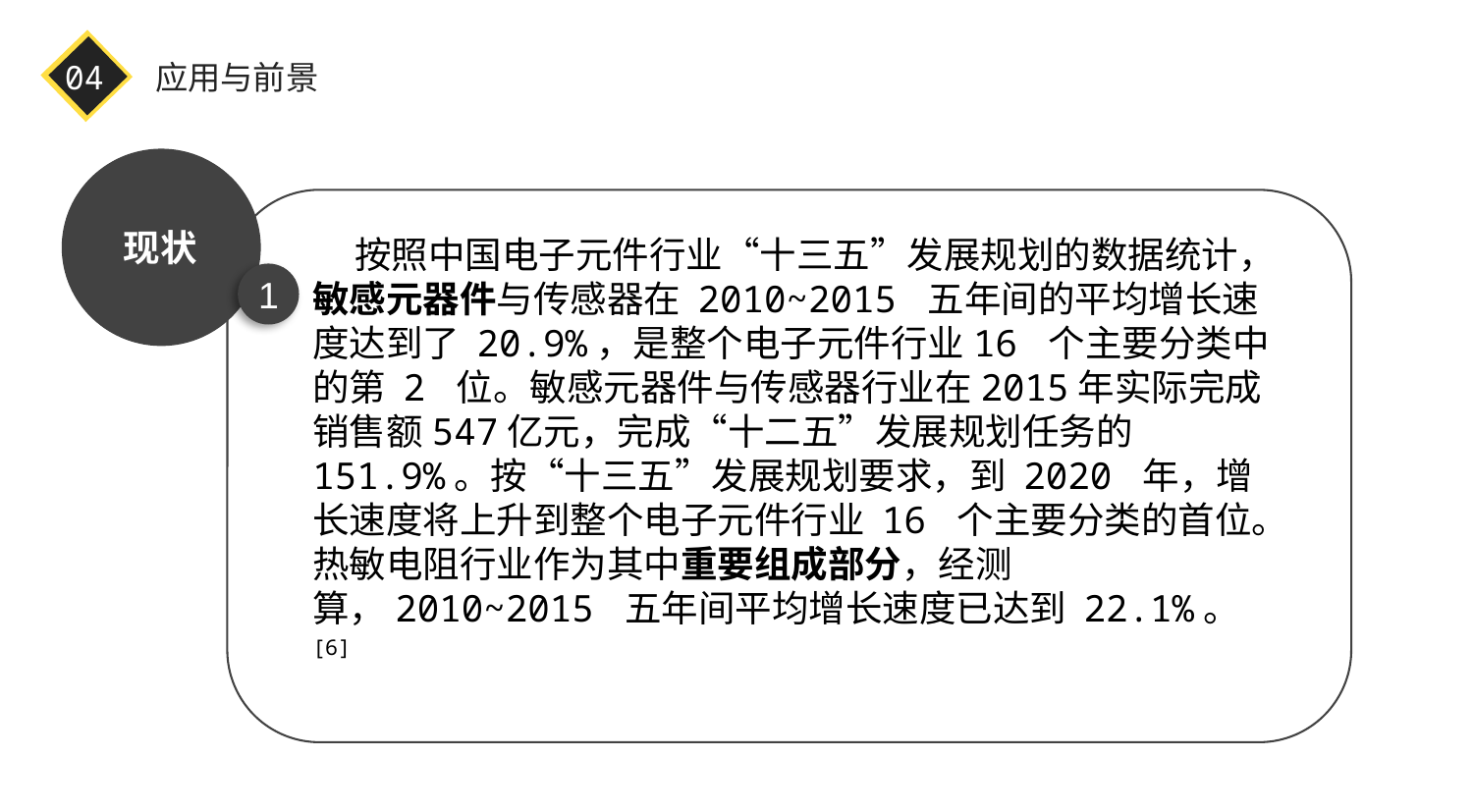

04
应用与前景

现状
    按照中国电子元件行业“十三五”发展规划的数据统计，敏感元器件与传感器在 2010~2015 五年间的平均增长速度达到了 20.9%，是整个电子元件行业16 个主要分类中的第 2 位。敏感元器件与传感器行业在2015年实际完成销售额547亿元，完成“十二五”发展规划任务的 151.9%。按“十三五”发展规划要求，到 2020 年，增长速度将上升到整个电子元件行业 16 个主要分类的首位。热敏电阻行业作为其中重要组成部分，经测算，2010~2015 五年间平均增长速度已达到 22.1%。 [6]

1